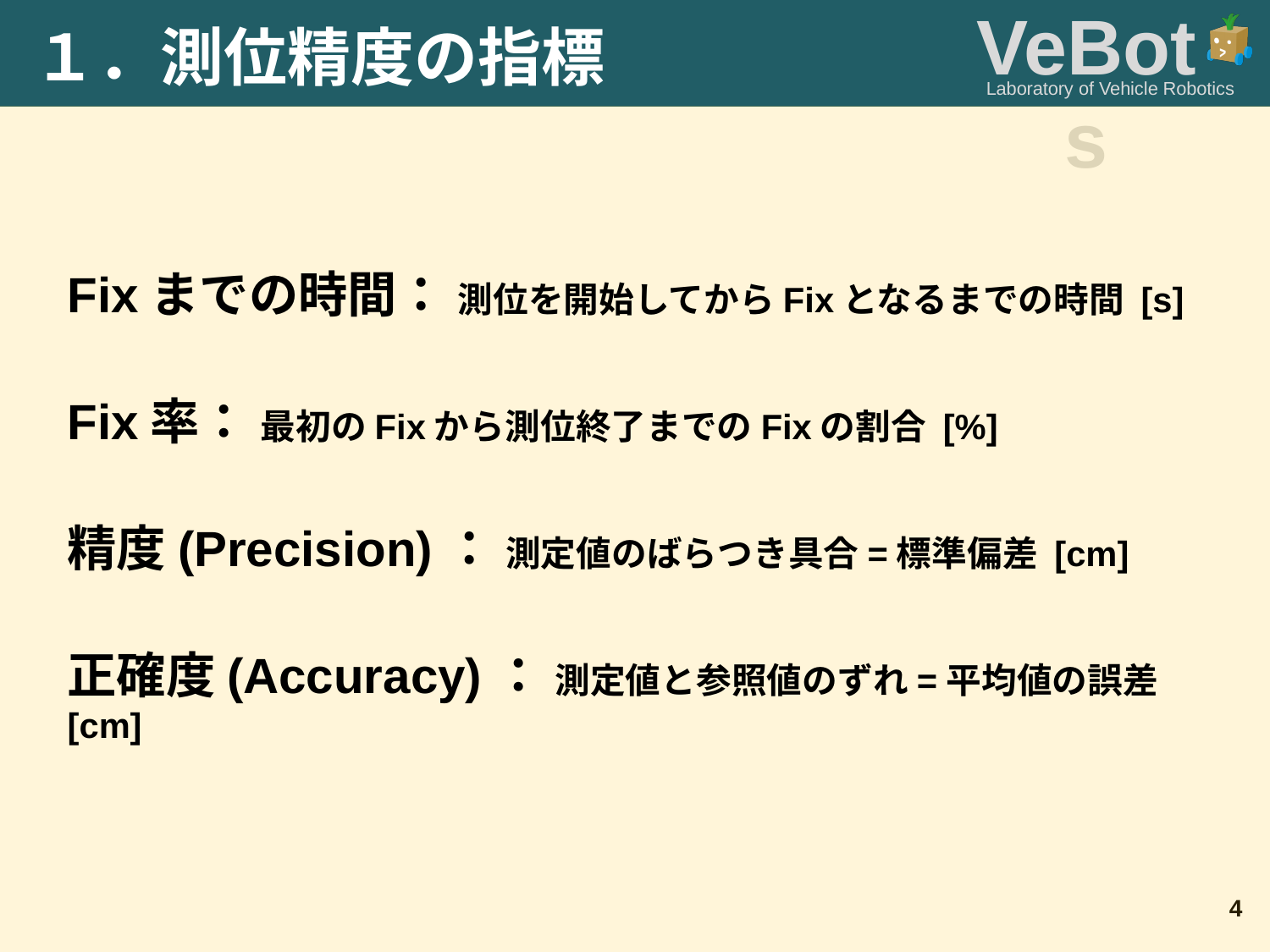

１．測位精度の指標

Fixまでの時間： 測位を開始してからFixとなるまでの時間 [s]

Fix率： 最初のFixから測位終了までのFixの割合 [%]

精度(Precision)： 測定値のばらつき具合=標準偏差 [cm]

正確度(Accuracy)： 測定値と参照値のずれ=平均値の誤差 [cm]